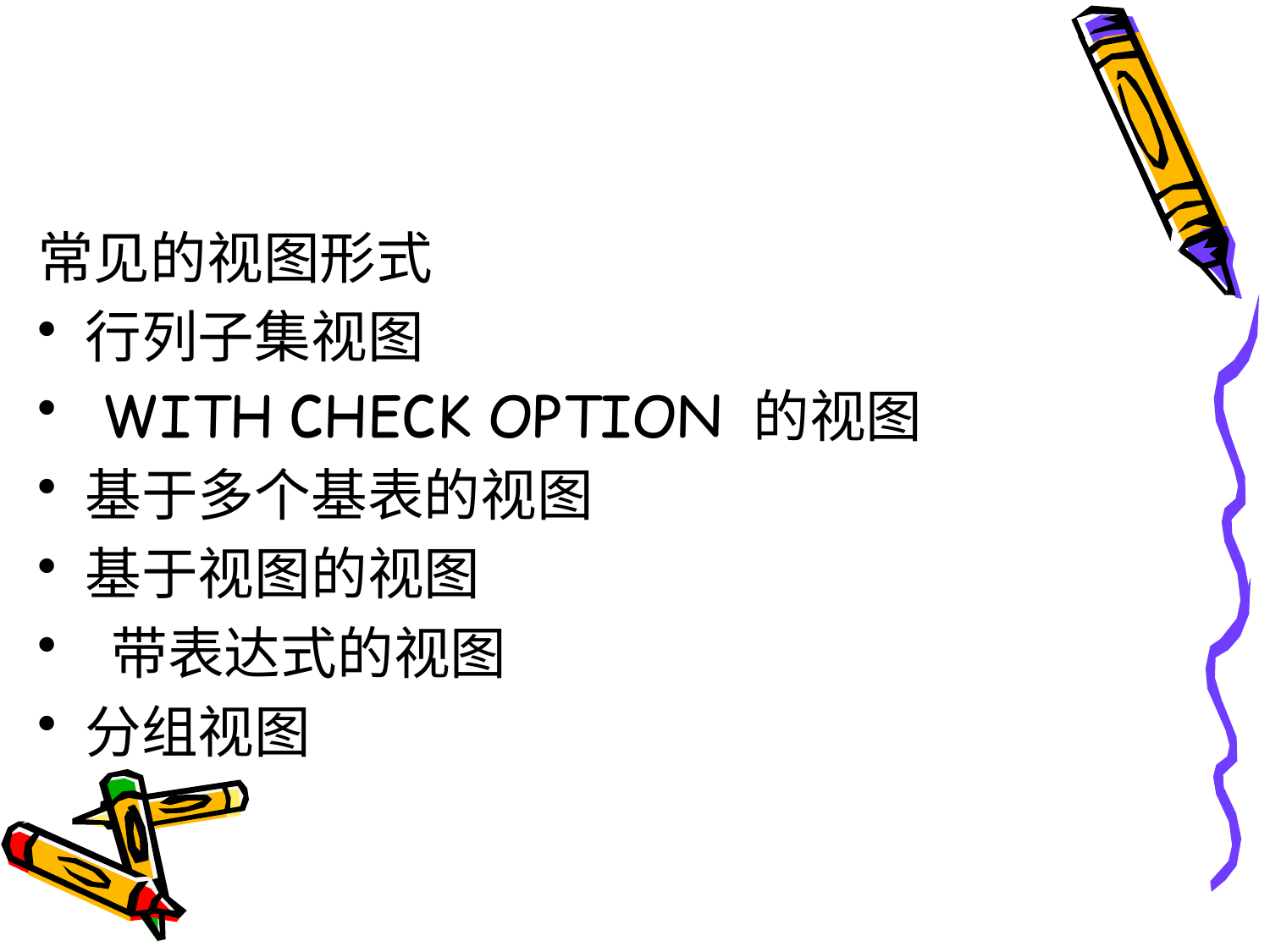

#
常见的视图形式
行列子集视图
 WITH CHECK OPTION 的视图
基于多个基表的视图
基于视图的视图
 带表达式的视图
分组视图